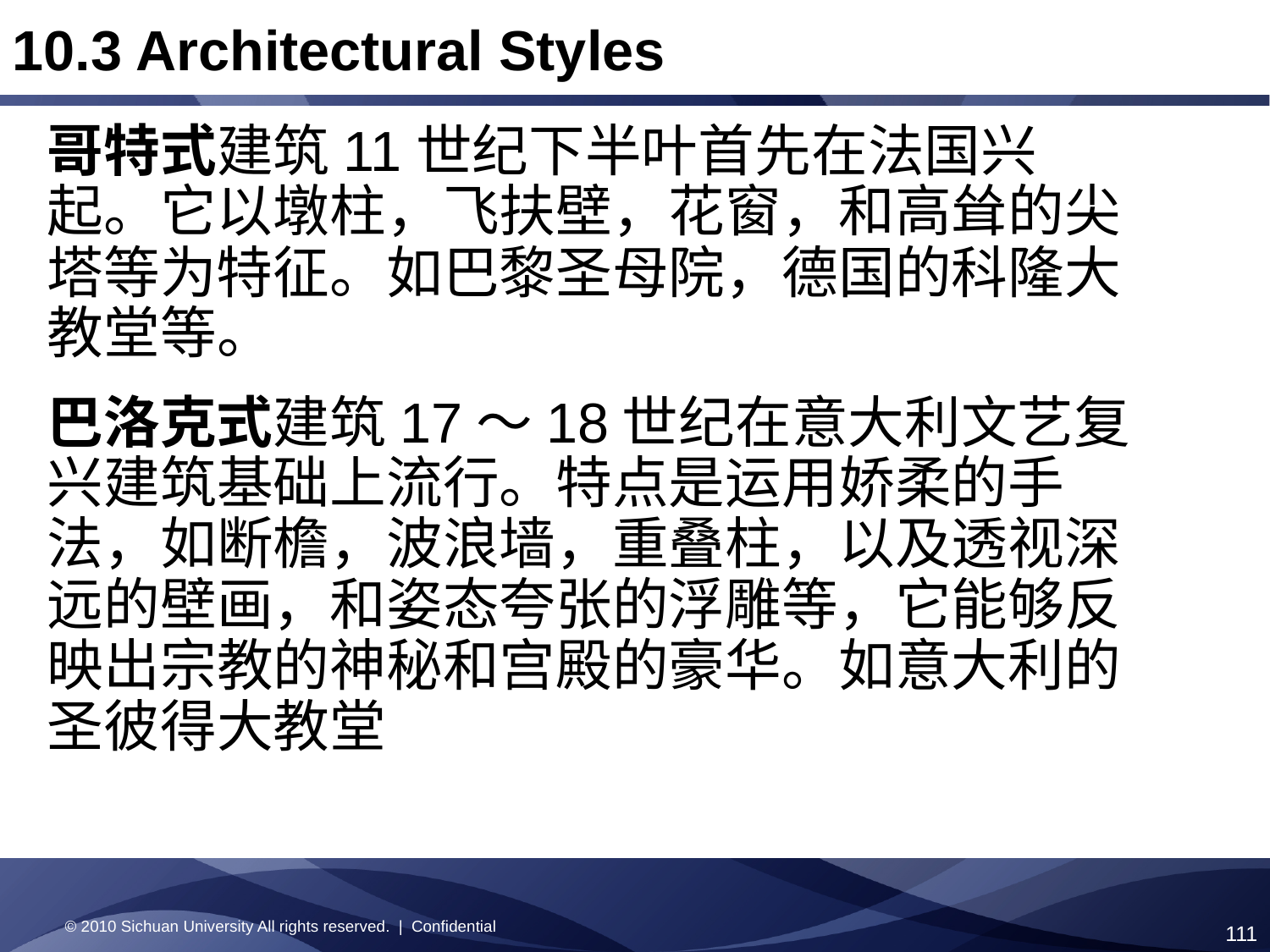

10.3 Architectural Styles
哥特式建筑11世纪下半叶首先在法国兴起。它以墩柱，飞扶壁，花窗，和高耸的尖塔等为特征。如巴黎圣母院，德国的科隆大教堂等。
巴洛克式建筑17～18世纪在意大利文艺复兴建筑基础上流行。特点是运用娇柔的手法，如断檐，波浪墙，重叠柱，以及透视深远的壁画，和姿态夸张的浮雕等，它能够反映出宗教的神秘和宫殿的豪华。如意大利的圣彼得大教堂
© 2010 Sichuan University All rights reserved.  |  Confidential
111